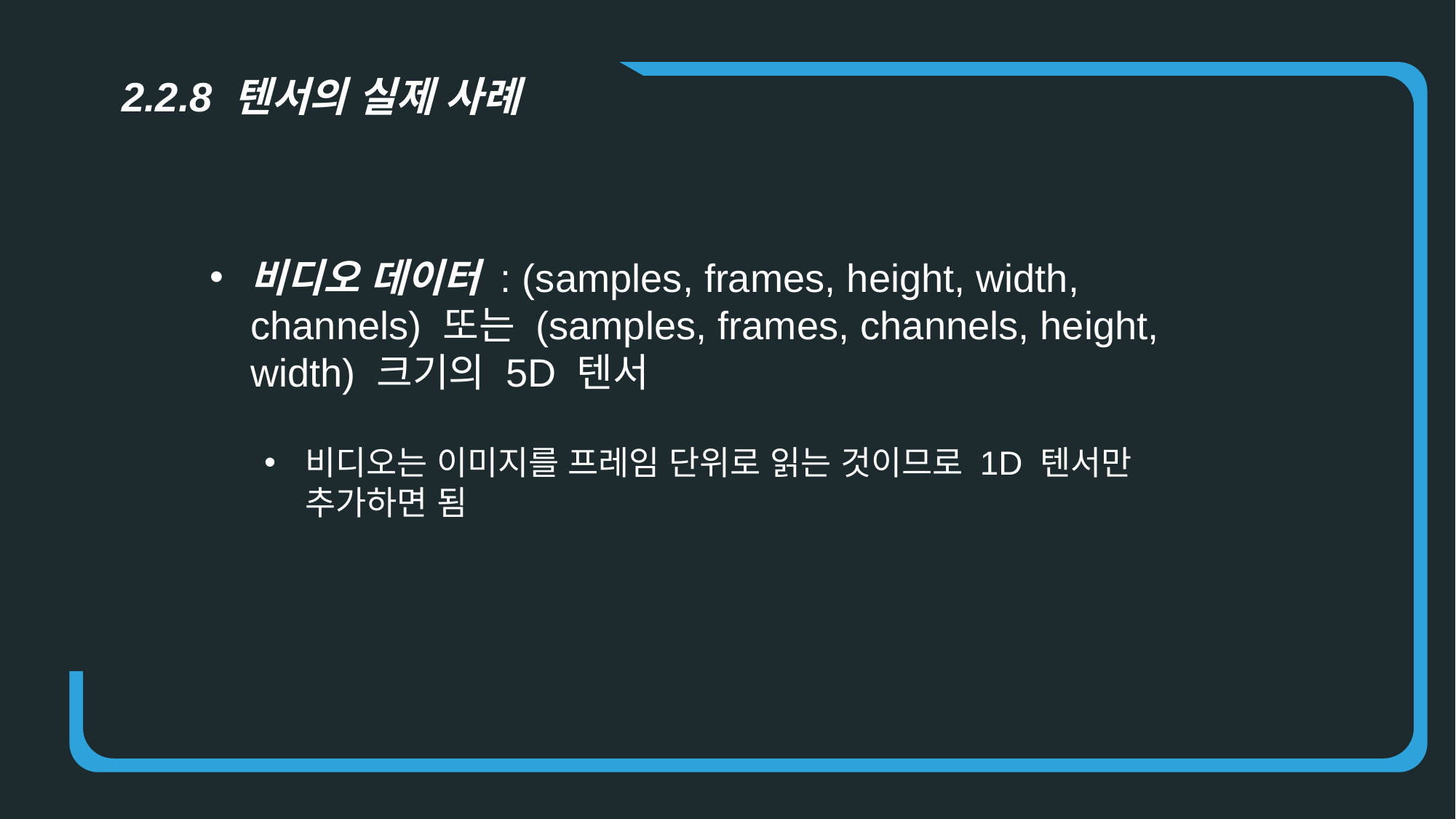

2.2.8 텐서의 실제 사례

비디오 데이터 : (samples, frames, height, width, channels) 또는 (samples, frames, channels, height, width) 크기의 5D 텐서

비디오는 이미지를 프레임 단위로 읽는 것이므로 1D 텐서만 추가하면 됨